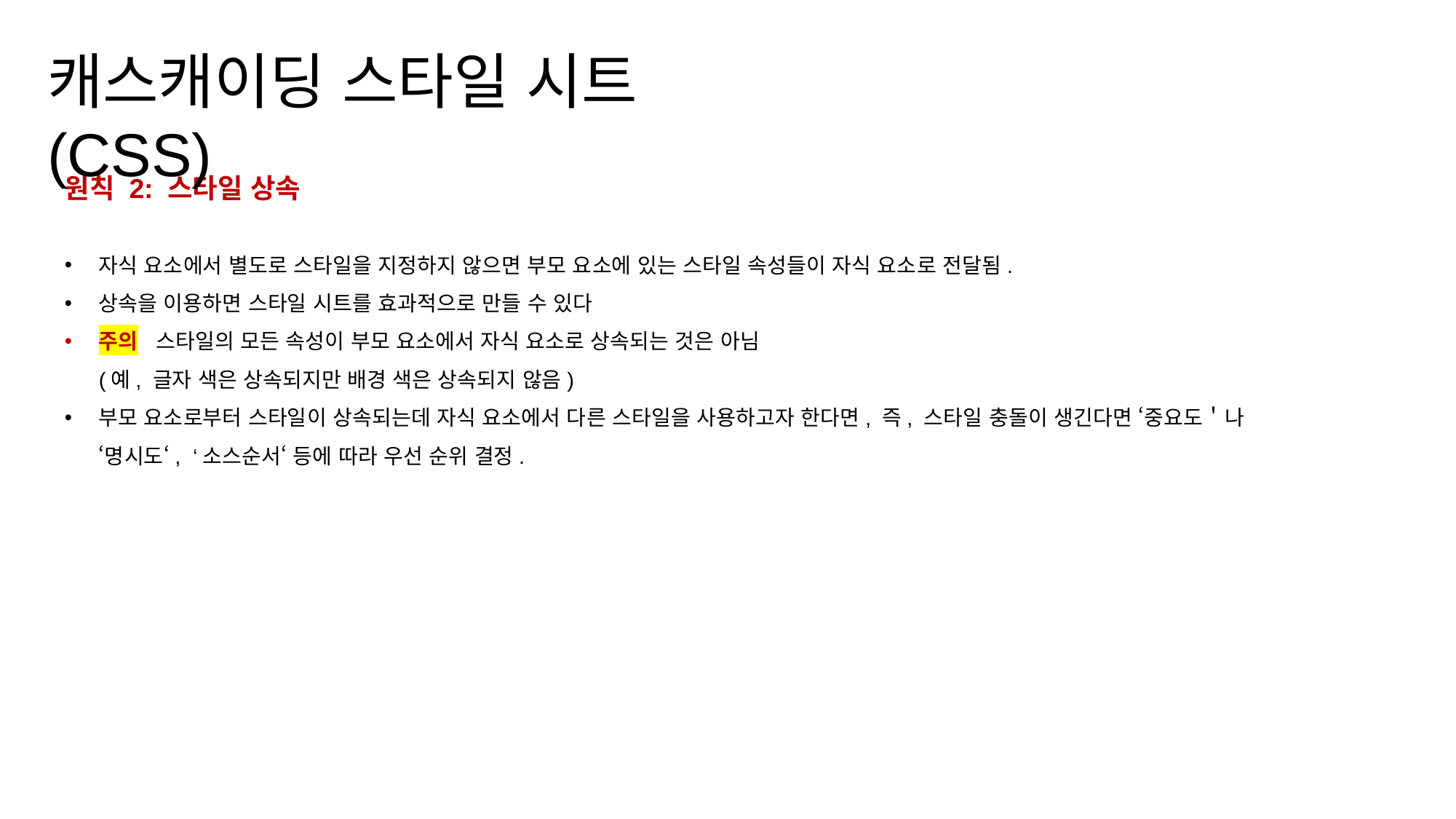

캐스캐이딩 스타일 시트(CSS)
원칙 2: 스타일 상속
자식 요소에서 별도로 스타일을 지정하지 않으면 부모 요소에 있는 스타일 속성들이 자식 요소로 전달됨.
상속을 이용하면 스타일 시트를 효과적으로 만들 수 있다
주의   스타일의 모든 속성이 부모 요소에서 자식 요소로 상속되는 것은 아님
(예, 글자 색은 상속되지만 배경 색은 상속되지 않음)
부모 요소로부터 스타일이 상속되는데 자식 요소에서 다른 스타일을 사용하고자 한다면, 즉, 스타일 충돌이 생긴다면 ‘중요도＇나  ‘명시도‘,  ‘소스순서‘ 등에 따라 우선 순위 결정.